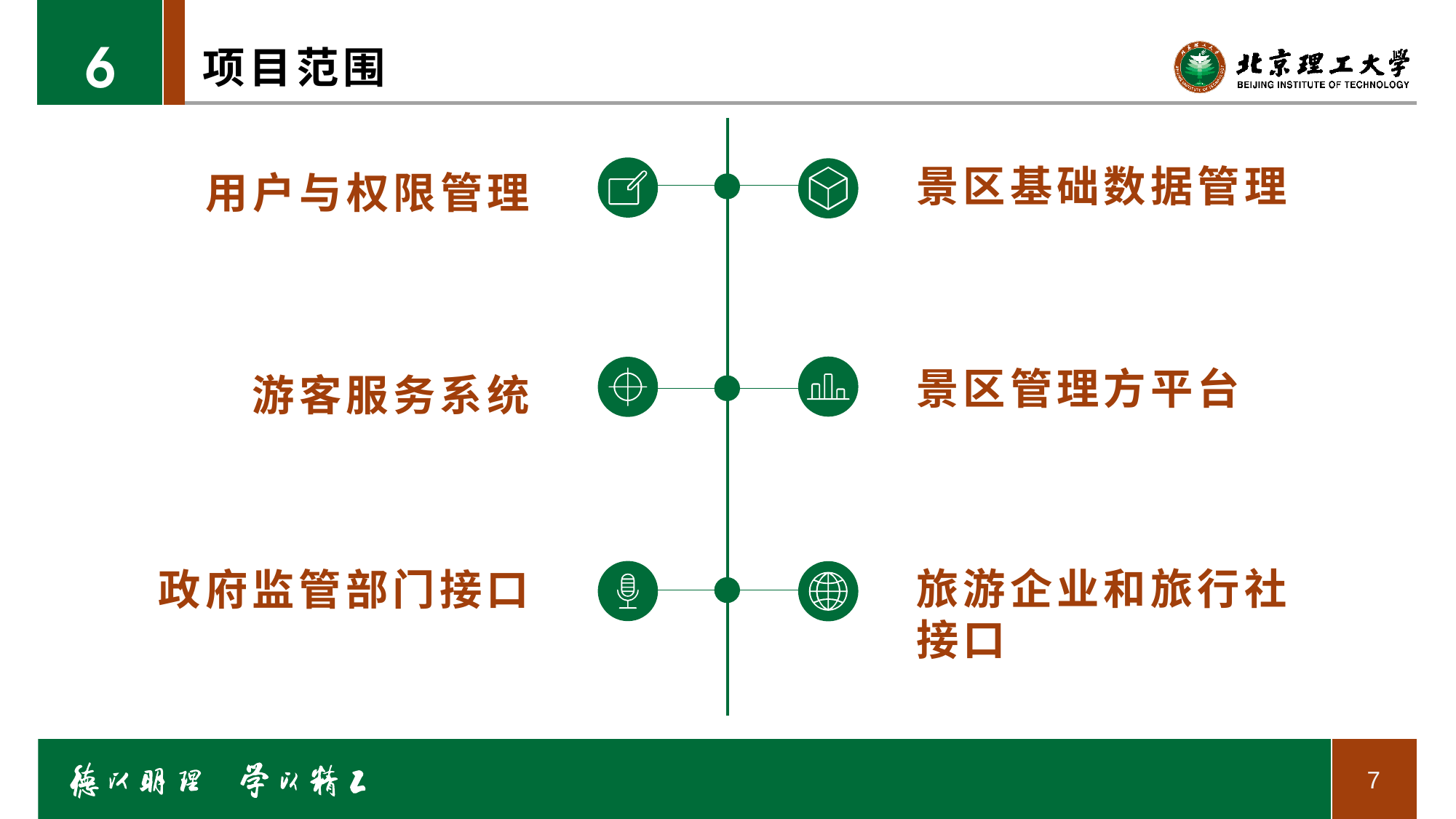

6
# 项目范围

景区基础数据管理
用户与权限管理

景区管理方平台
游客服务系统

政府监管部门接口
旅游企业和旅行社接口